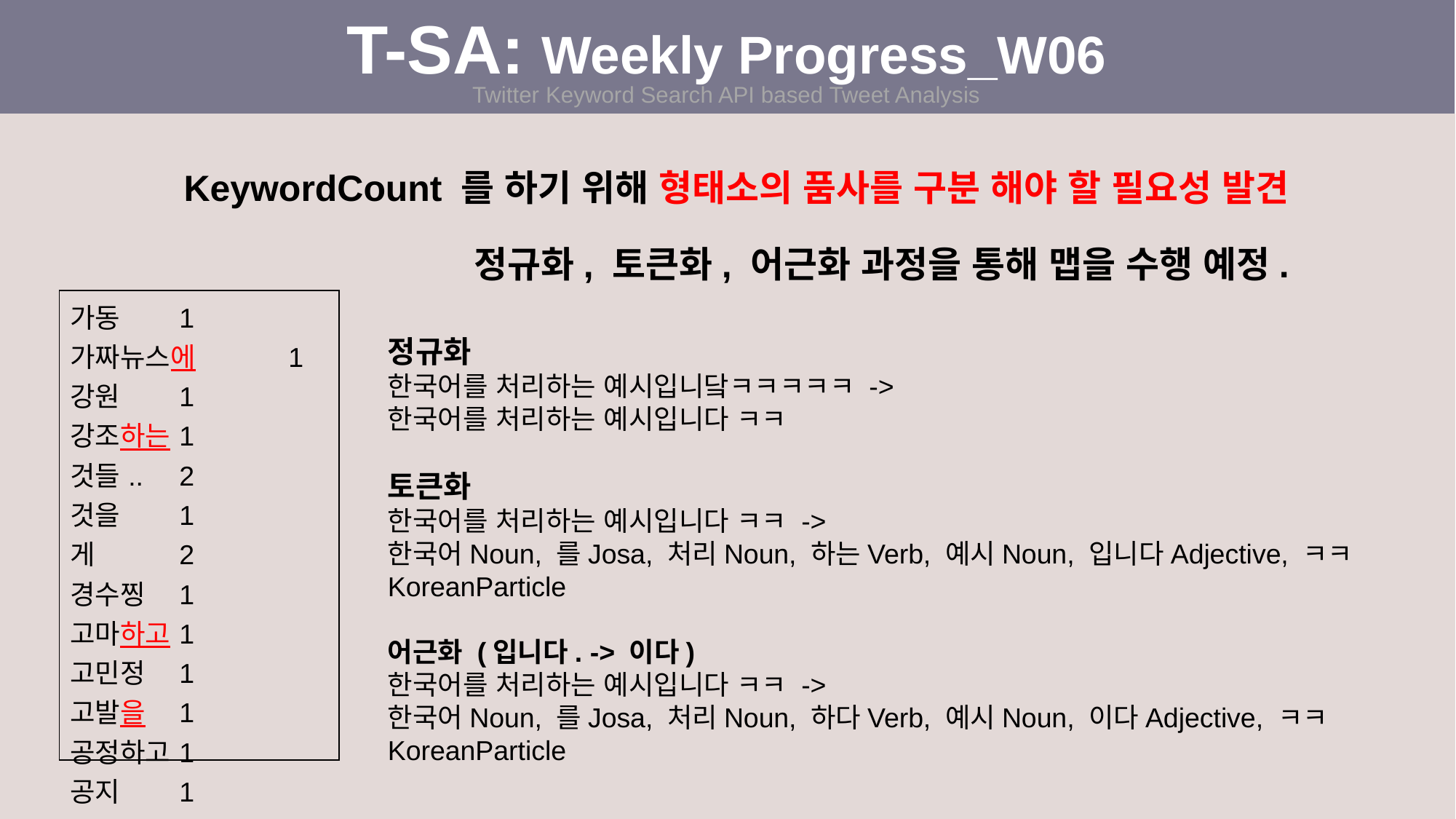

T-SA: Weekly Progress_W06

Twitter Keyword Search API based Tweet Analysis
KeywordCount 를 하기 위해 형태소의 품사를 구분 해야 할 필요성 발견

정규화, 토큰화, 어근화 과정을 통해 맵을 수행 예정.

| 가동 1 가짜뉴스에 1 강원 1 강조하는 1 것들.. 2 것을 1 게 2 경수찡 1 고마하고 1 고민정 1 고발을 1 공정하고 1 공지 1 |
| --- |
정규화
한국어를 처리하는 예시입니닼ㅋㅋㅋㅋㅋ ->
한국어를 처리하는 예시입니다 ㅋㅋ

토큰화
한국어를 처리하는 예시입니다 ㅋㅋ ->
한국어Noun, 를Josa, 처리Noun, 하는Verb, 예시Noun, 입니다Adjective, ㅋㅋKoreanParticle

어근화 (입니다. -> 이다)
한국어를 처리하는 예시입니다 ㅋㅋ ->
한국어Noun, 를Josa, 처리Noun, 하다Verb, 예시Noun, 이다Adjective, ㅋㅋKoreanParticle